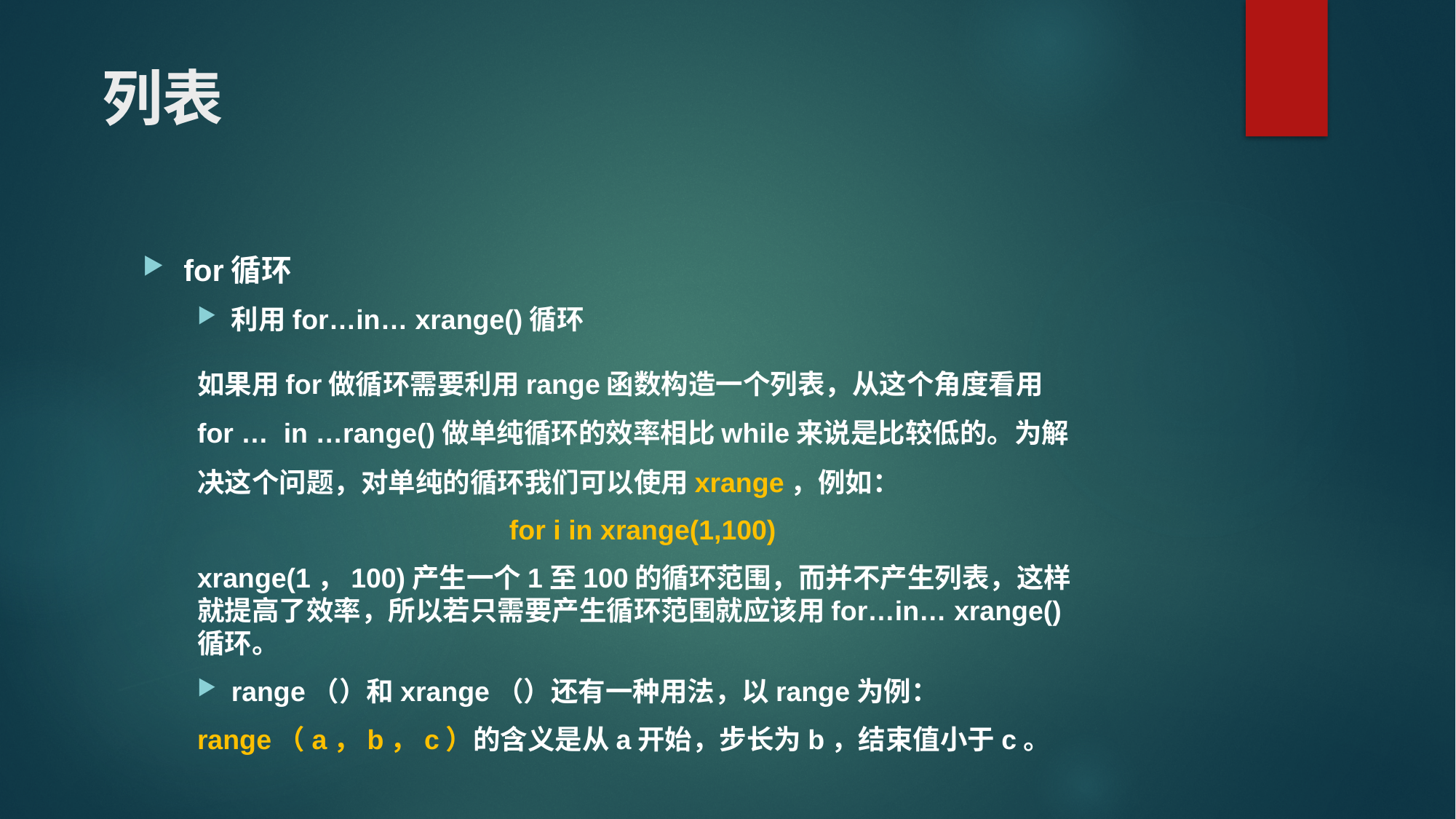

# 列表
for循环
利用for…in… xrange()循环
如果用for做循环需要利用range函数构造一个列表，从这个角度看用
for …  in …range()做单纯循环的效率相比while来说是比较低的。为解决这个问题，对单纯的循环我们可以使用xrange，例如：
for i in xrange(1,100)
xrange(1，100)产生一个1至100的循环范围，而并不产生列表，这样就提高了效率，所以若只需要产生循环范围就应该用for…in… xrange()循环。
range（）和xrange（）还有一种用法，以range为例：
range（a，b，c）的含义是从a开始，步长为b，结束值小于c。